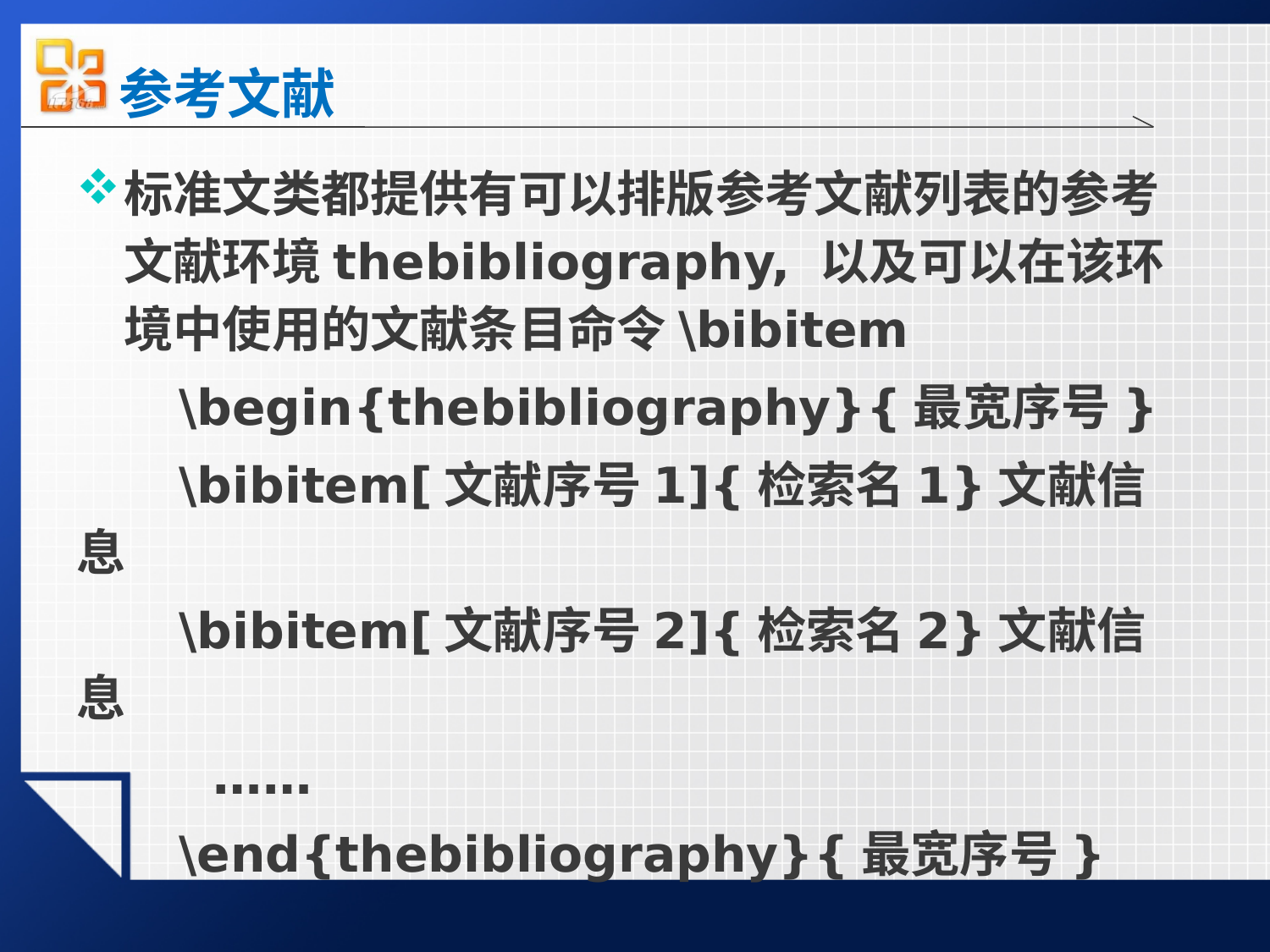

# 参考文献
标准文类都提供有可以排版参考文献列表的参考文献环境thebibliography, 以及可以在该环境中使用的文献条目命令\bibitem
      \begin{thebibliography}{最宽序号}
      \bibitem[文献序号1]{检索名1}文献信息
      \bibitem[文献序号2]{检索名2}文献信息
        ……
      \end{thebibliography}{最宽序号}